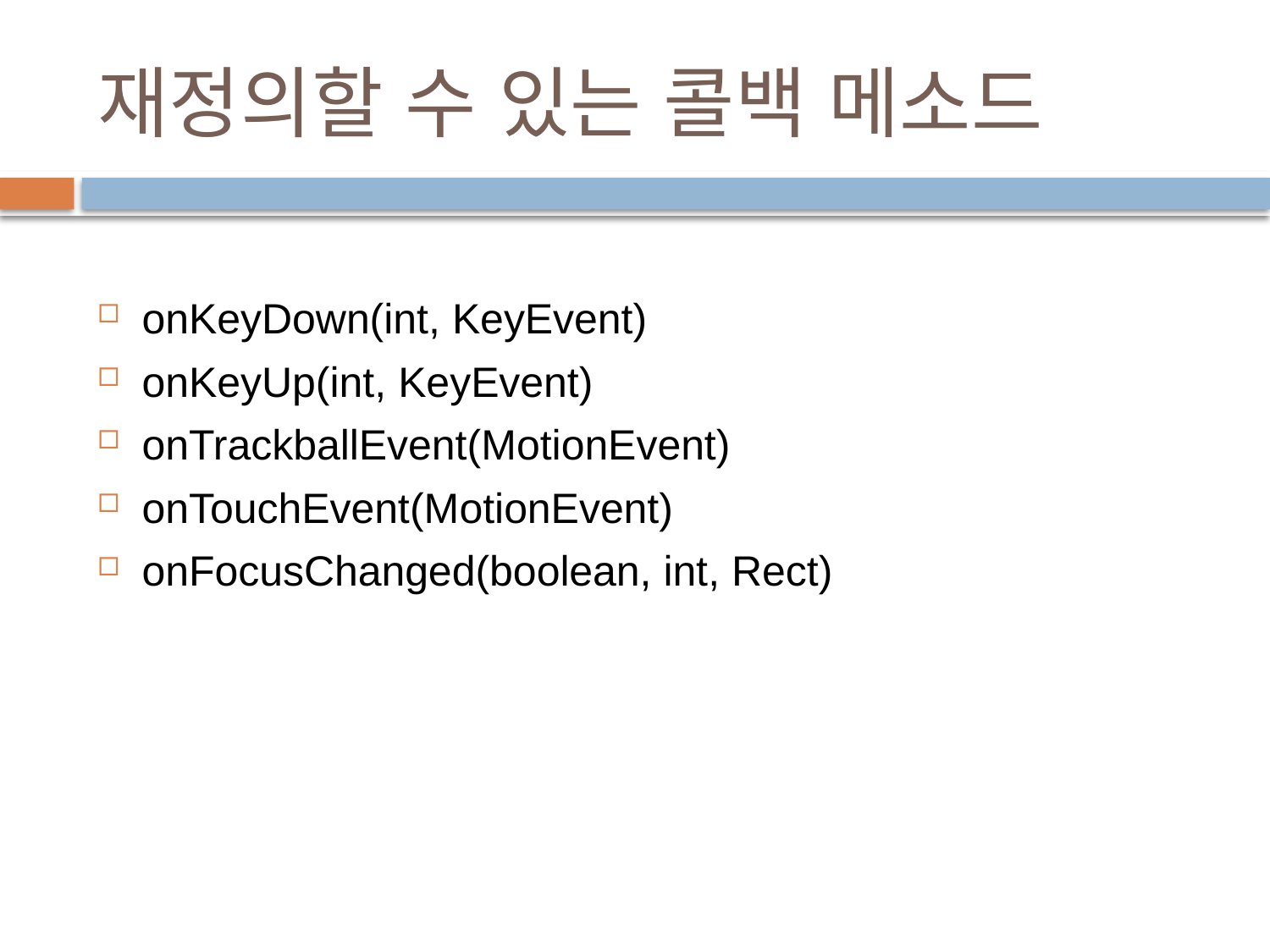

# 재정의할 수 있는 콜백 메소드

onKeyDown(int, KeyEvent)
onKeyUp(int, KeyEvent)
onTrackballEvent(MotionEvent)
onTouchEvent(MotionEvent)
onFocusChanged(boolean, int, Rect)